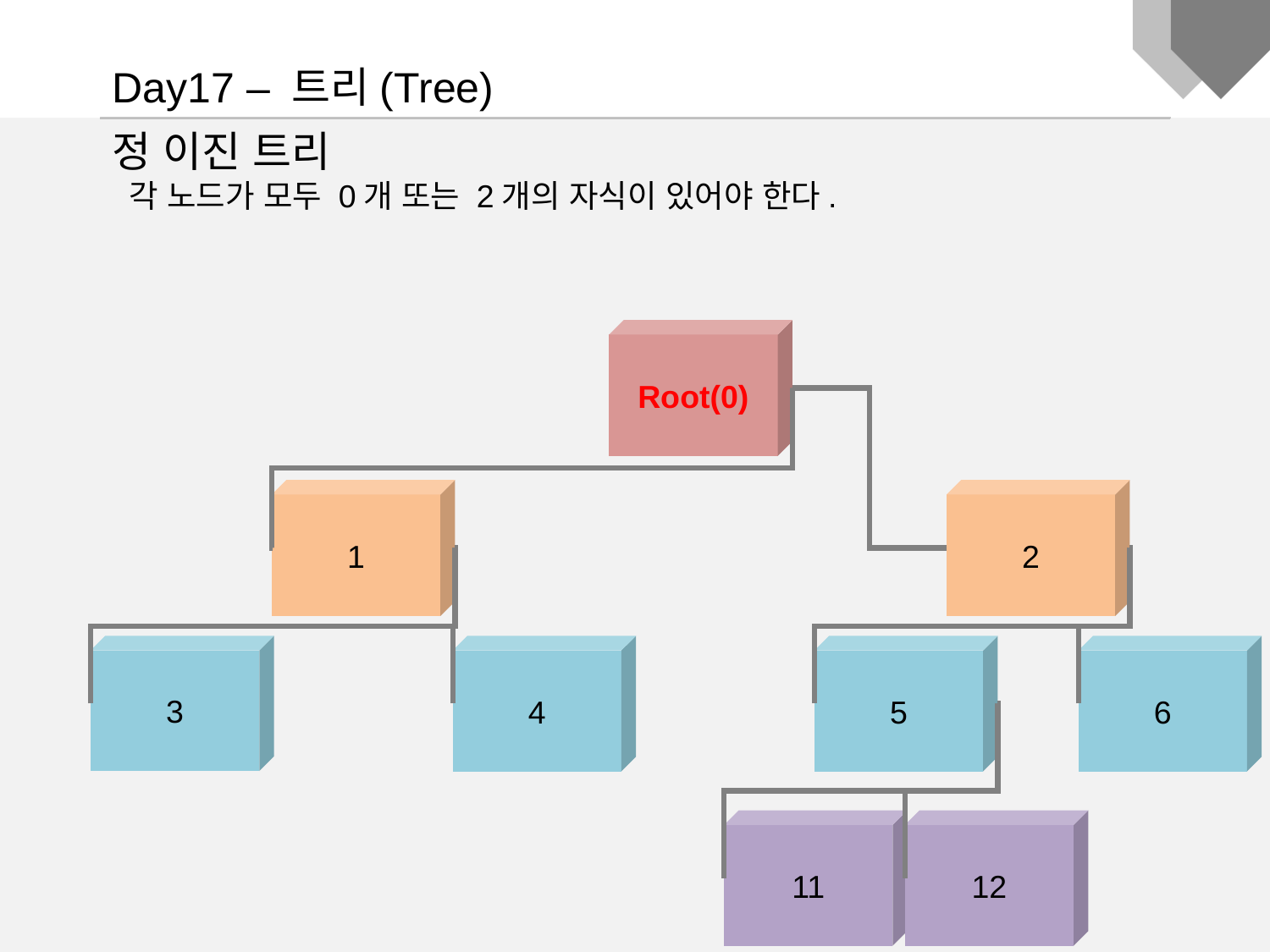

Day17 – 트리(Tree)
정 이진 트리
 각 노드가 모두 0개 또는 2개의 자식이 있어야 한다.
Root(0)
1
2
4
5
6
3
11
12